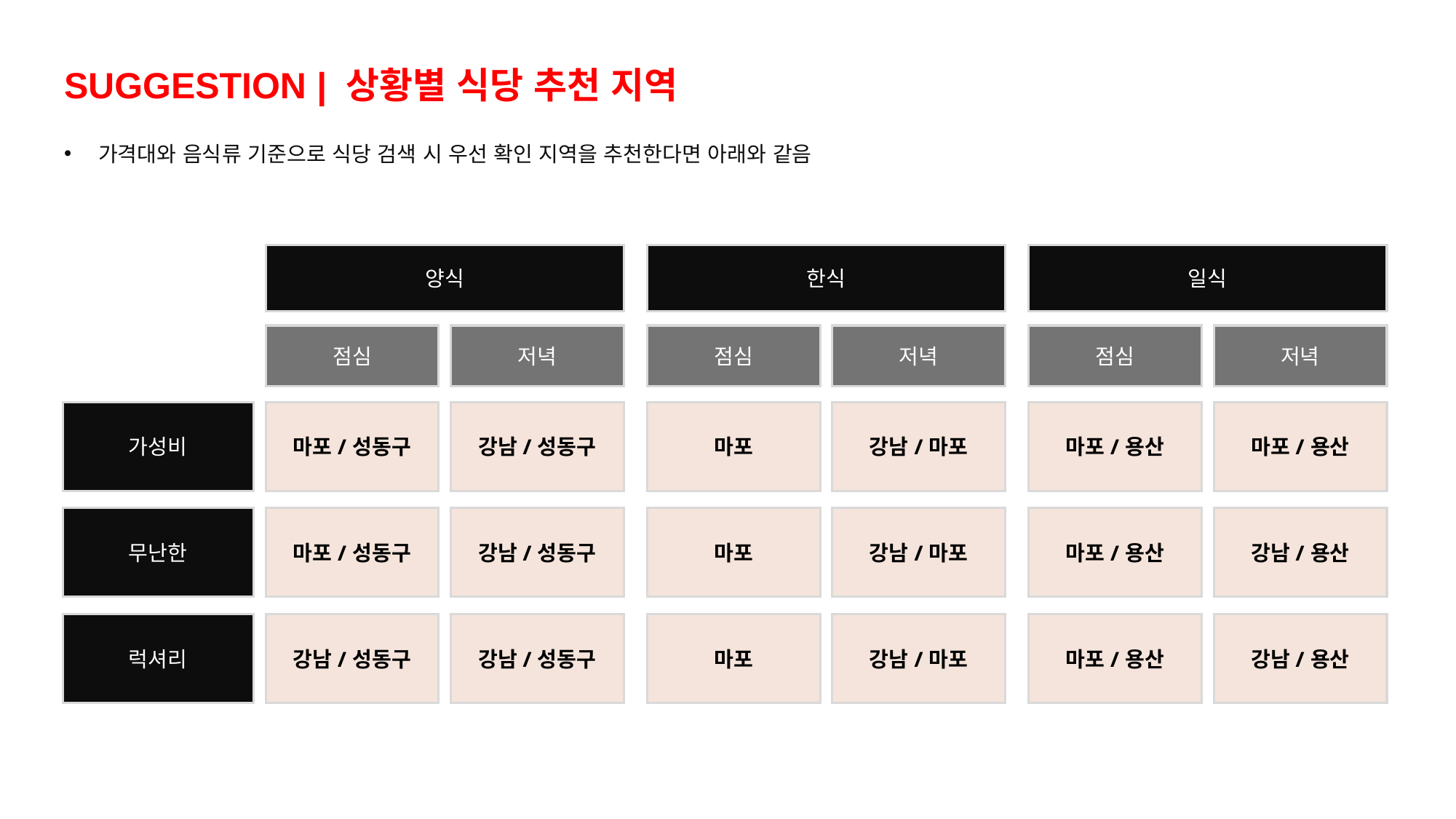

SUGGESTION | 상황별 식당 추천 지역
가격대와 음식류 기준으로 식당 검색 시 우선 확인 지역을 추천한다면 아래와 같음
양식
한식
일식
점심
저녁
점심
저녁
점심
저녁
가성비
마포/성동구
강남/성동구
마포
강남/마포
마포/용산
마포/용산
무난한
마포/성동구
강남/성동구
마포
강남/마포
마포/용산
강남/용산
럭셔리
강남/성동구
강남/성동구
마포
강남/마포
마포/용산
강남/용산